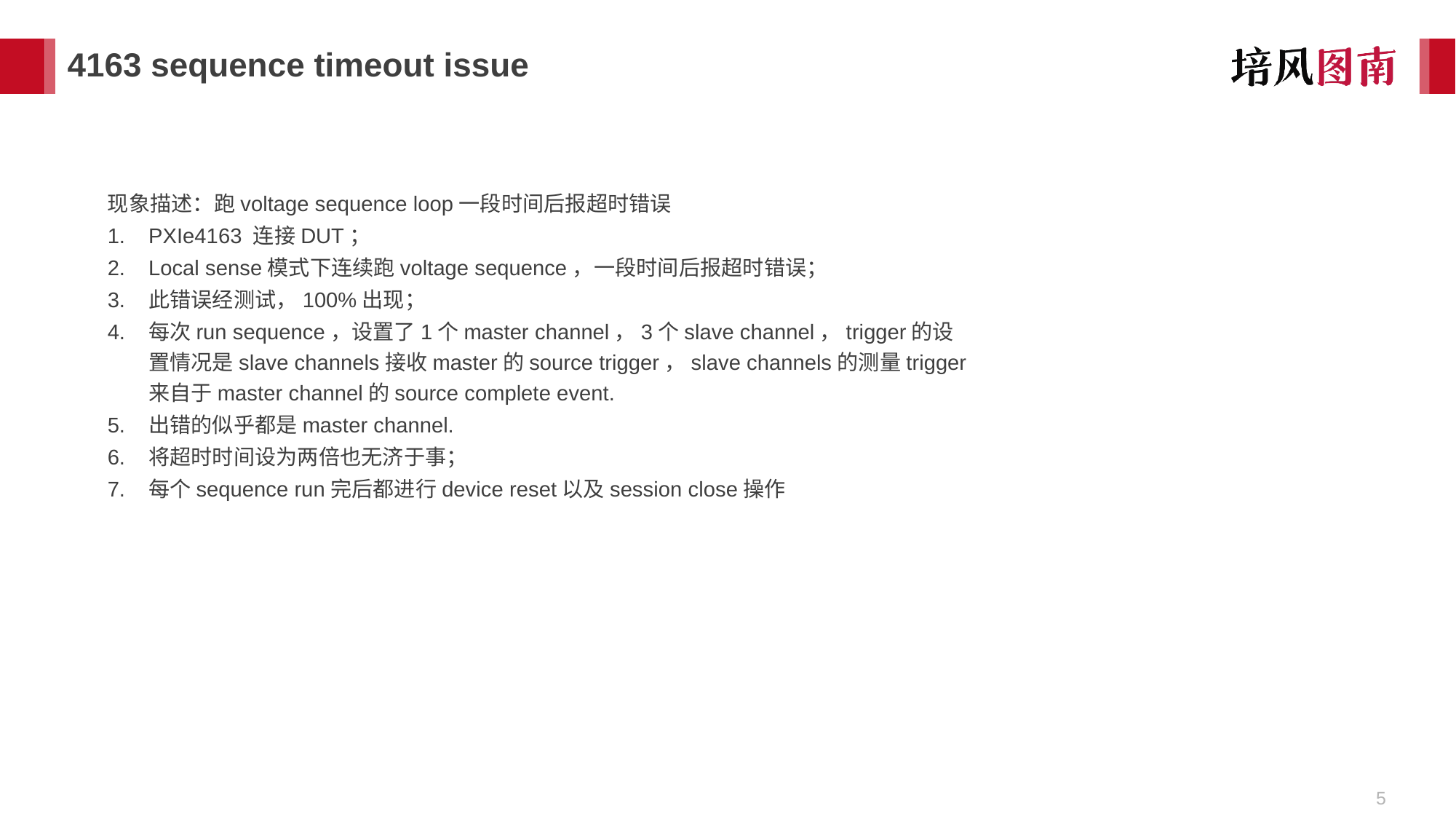

# 4163 sequence timeout issue
现象描述：跑voltage sequence loop一段时间后报超时错误
PXIe4163 连接DUT；
Local sense模式下连续跑voltage sequence，一段时间后报超时错误；
此错误经测试，100%出现；
每次run sequence，设置了1个master channel，3个slave channel，trigger的设置情况是slave channels接收master的source trigger，slave channels的测量trigger来自于master channel的source complete event.
出错的似乎都是master channel.
将超时时间设为两倍也无济于事；
每个sequence run完后都进行device reset以及session close操作

5